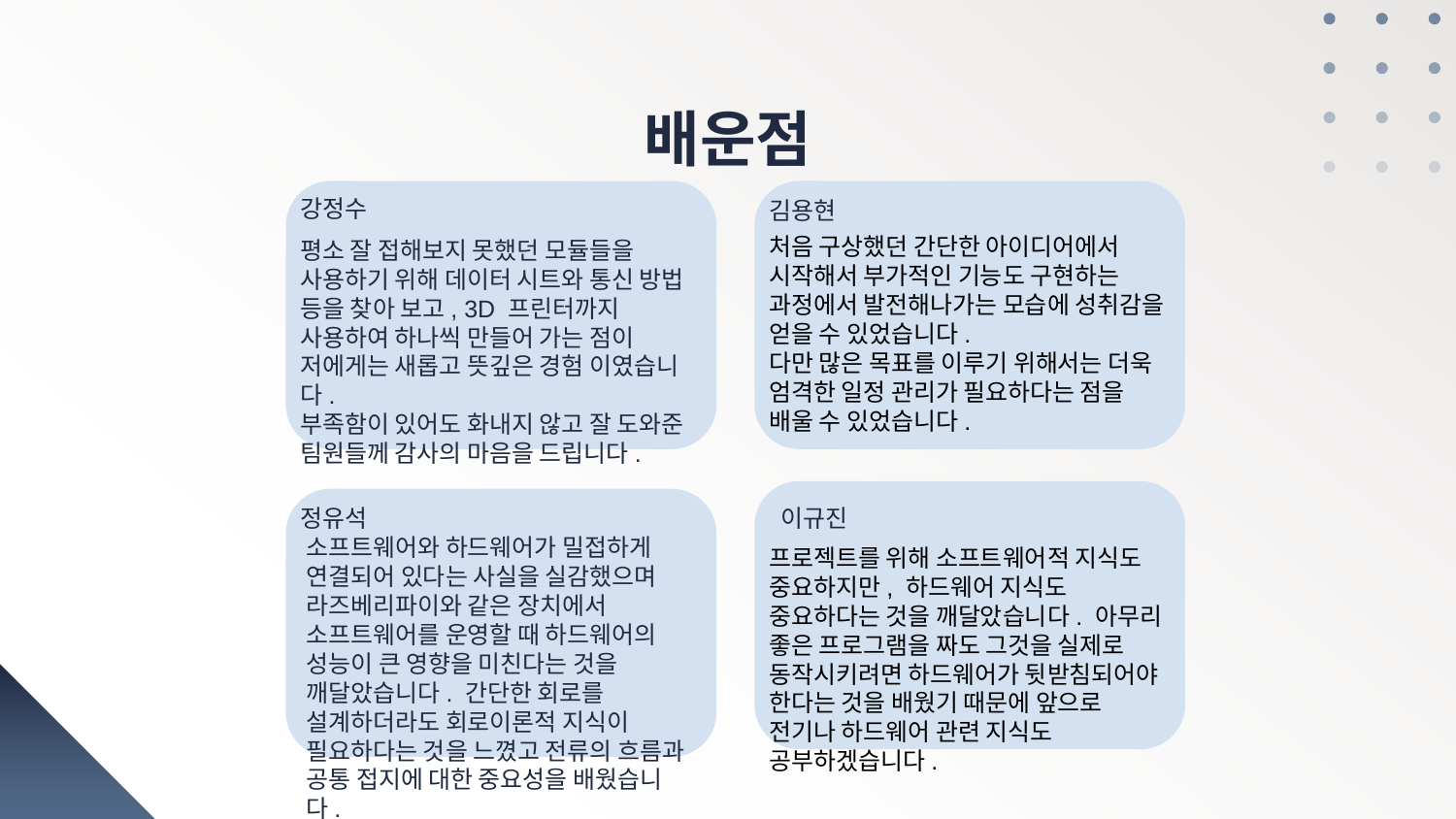

# 배운점
강정수

김용현
처음 구상했던 간단한 아이디어에서 시작해서 부가적인 기능도 구현하는 과정에서 발전해나가는 모습에 성취감을 얻을 수 있었습니다.
다만 많은 목표를 이루기 위해서는 더욱 엄격한 일정 관리가 필요하다는 점을 배울 수 있었습니다.
평소 잘 접해보지 못했던 모듈들을 사용하기 위해 데이터 시트와 통신 방법 등을 찾아 보고, 3D 프린터까지 사용하여 하나씩 만들어 가는 점이 저에게는 새롭고 뜻깊은 경험 이였습니다.
부족함이 있어도 화내지 않고 잘 도와준 팀원들께 감사의 마음을 드립니다.

정유석
이규진
소프트웨어와 하드웨어가 밀접하게 연결되어 있다는 사실을 실감했으며 라즈베리파이와 같은 장치에서 소프트웨어를 운영할 때 하드웨어의 성능이 큰 영향을 미친다는 것을 깨달았습니다. 간단한 회로를 설계하더라도 회로이론적 지식이 필요하다는 것을 느꼈고 전류의 흐름과 공통 접지에 대한 중요성을 배웠습니다.
프로젝트를 위해 소프트웨어적 지식도 중요하지만, 하드웨어 지식도 중요하다는 것을 깨달았습니다. 아무리 좋은 프로그램을 짜도 그것을 실제로 동작시키려면 하드웨어가 뒷받침되어야 한다는 것을 배웠기 때문에 앞으로 전기나 하드웨어 관련 지식도 공부하겠습니다.